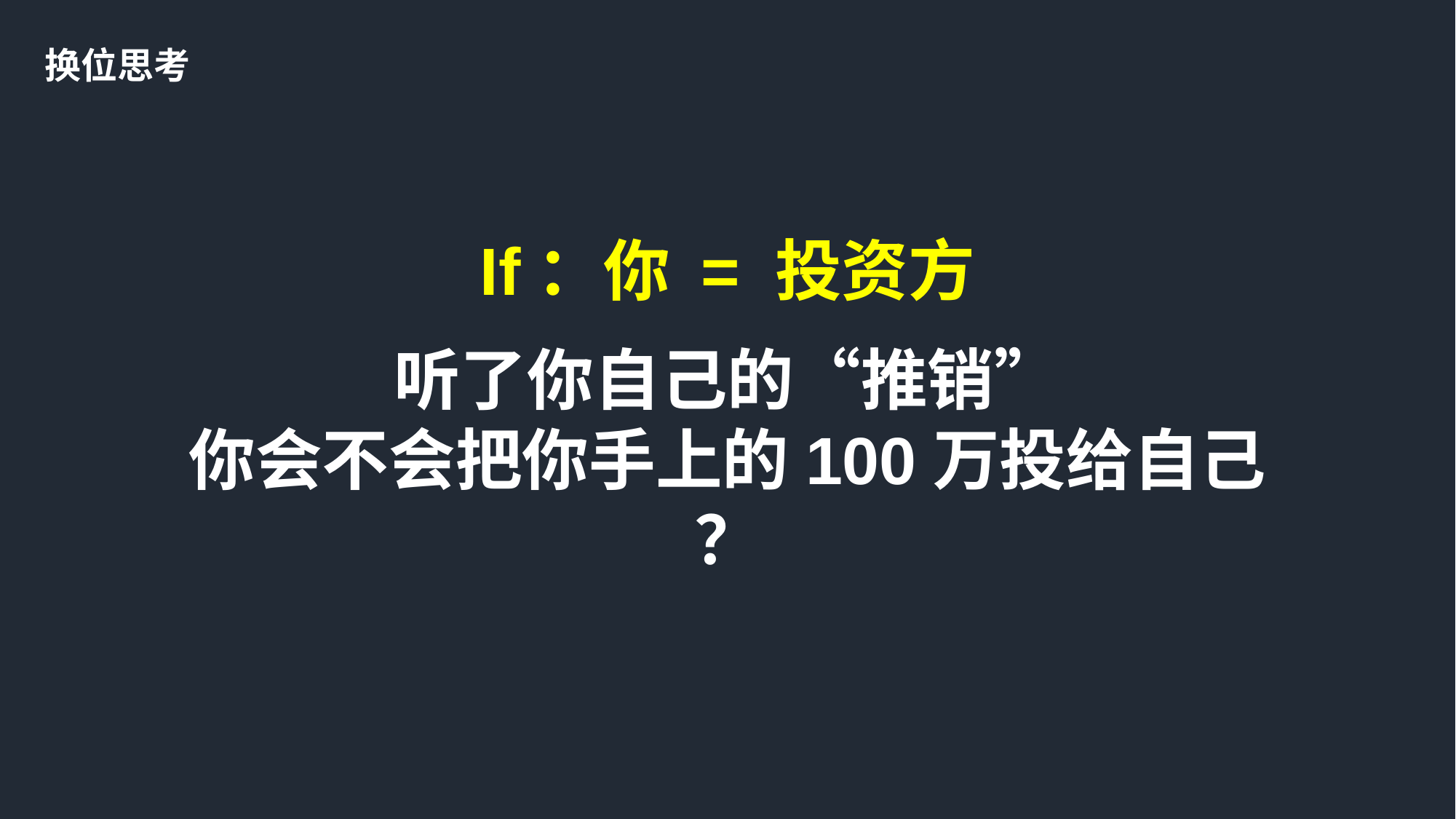

换位思考
If：你 = 投资方

听了你自己的“推销”
你会不会把你手上的100万投给自己 ？